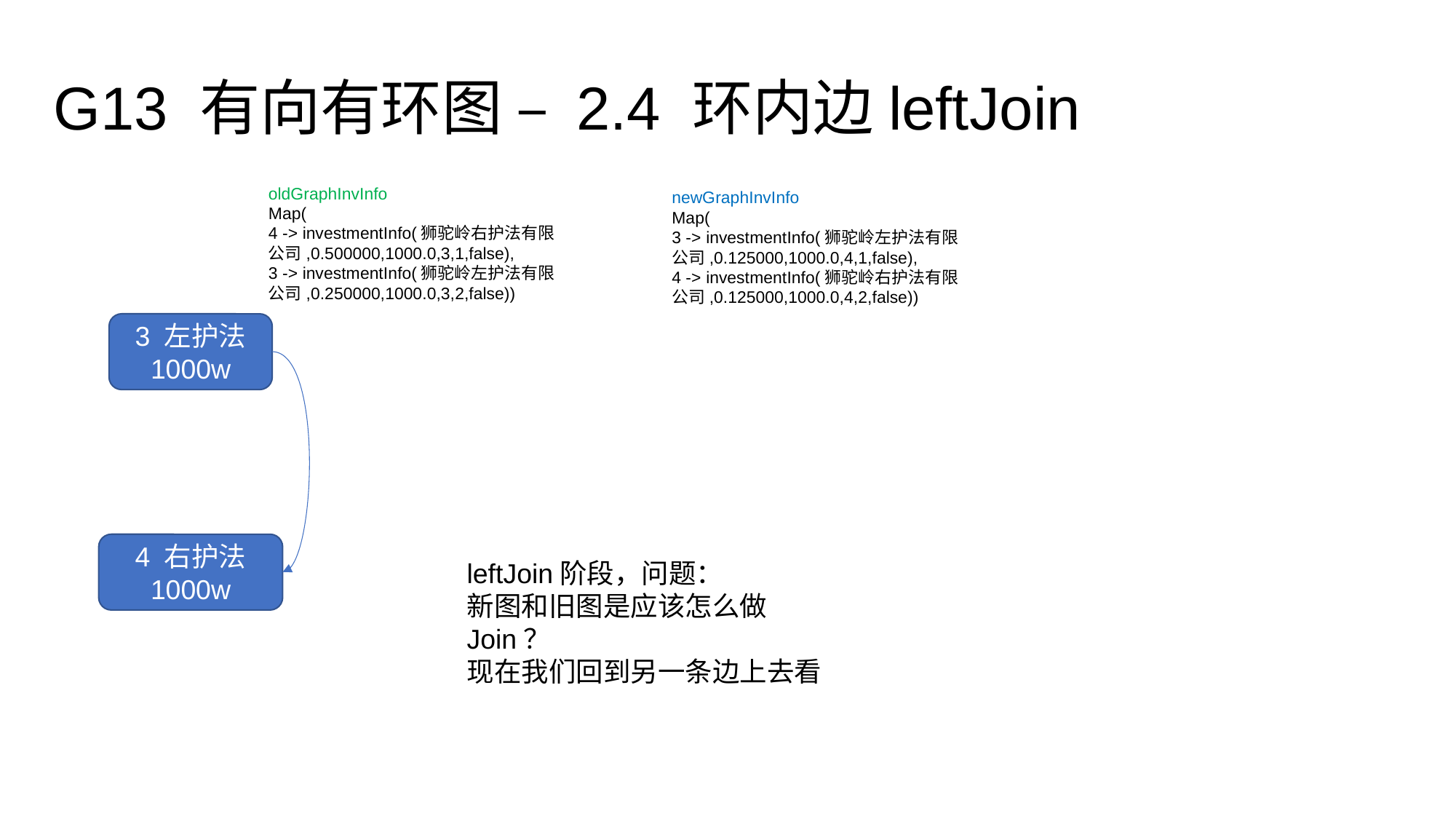

G13 有向有环图 – 2.4 环内边leftJoin
oldGraphInvInfo
Map(
4 -> investmentInfo(狮驼岭右护法有限公司,0.500000,1000.0,3,1,false),
3 -> investmentInfo(狮驼岭左护法有限公司,0.250000,1000.0,3,2,false))
newGraphInvInfo
Map(
3 -> investmentInfo(狮驼岭左护法有限公司,0.125000,1000.0,4,1,false),
4 -> investmentInfo(狮驼岭右护法有限公司,0.125000,1000.0,4,2,false))
3 左护法
1000w
4 右护法
1000w
leftJoin阶段，问题：
新图和旧图是应该怎么做Join？
现在我们回到另一条边上去看